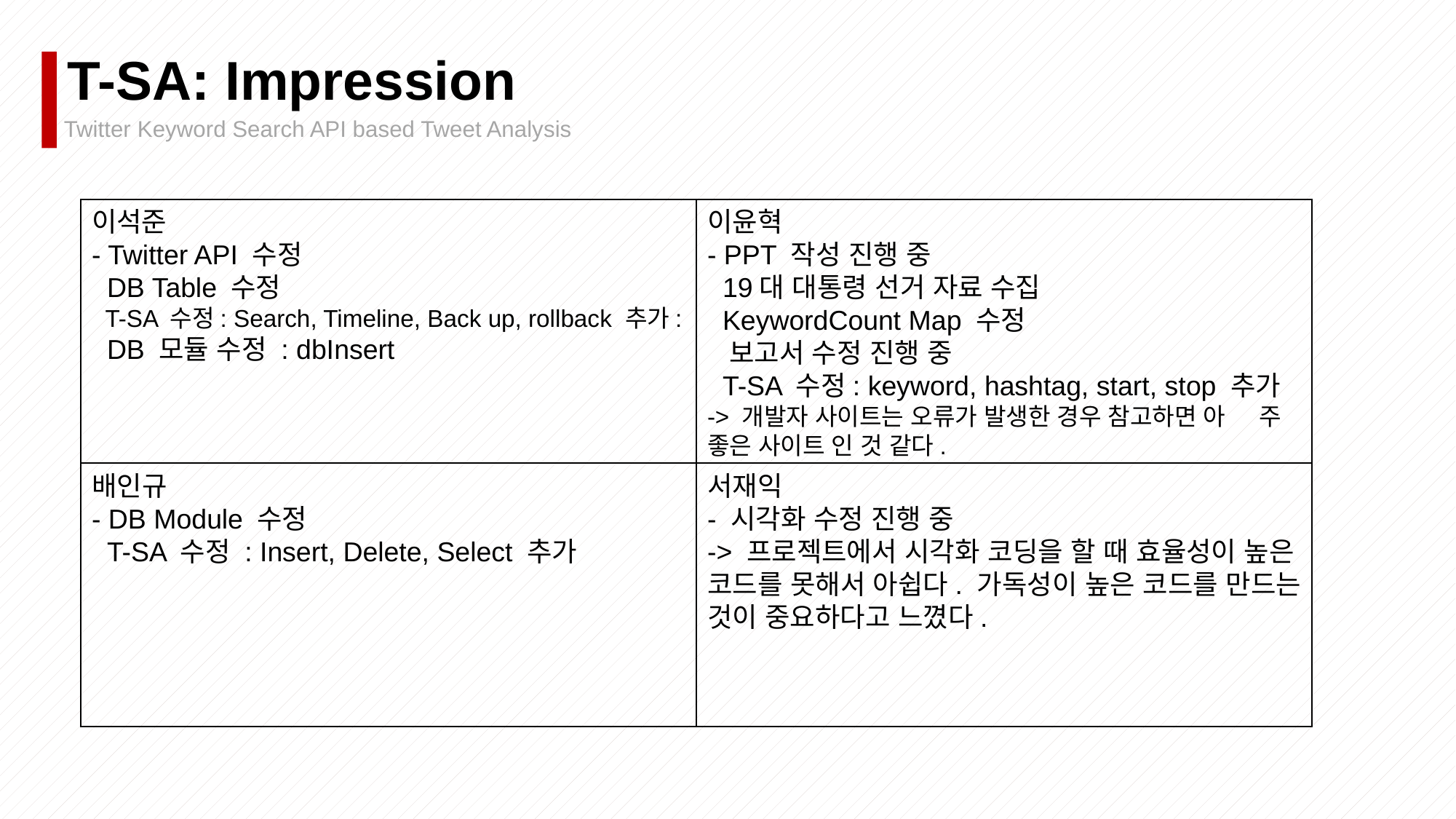

T-SA: Impression

Twitter Keyword Search API based Tweet Analysis
이석준
- Twitter API 수정
  DB Table 수정
  T-SA 수정: Search, Timeline, Back up, rollback 추가:
  DB 모듈 수정 : dbInsert

이윤혁
- PPT 작성 진행 중
  19대 대통령 선거 자료 수집
  KeywordCount Map 수정
  보고서 수정 진행 중
  T-SA 수정: keyword, hashtag, start, stop 추가
-> 개발자 사이트는 오류가 발생한 경우 참고하면 아     주 좋은 사이트 인 것 같다.
배인규
- DB Module 수정
  T-SA 수정 : Insert, Delete, Select 추가

서재익
- 시각화 수정 진행 중
-> 프로젝트에서 시각화 코딩을 할 때 효율성이 높은 코드를 못해서 아쉽다. 가독성이 높은 코드를 만드는 것이 중요하다고 느꼈다.